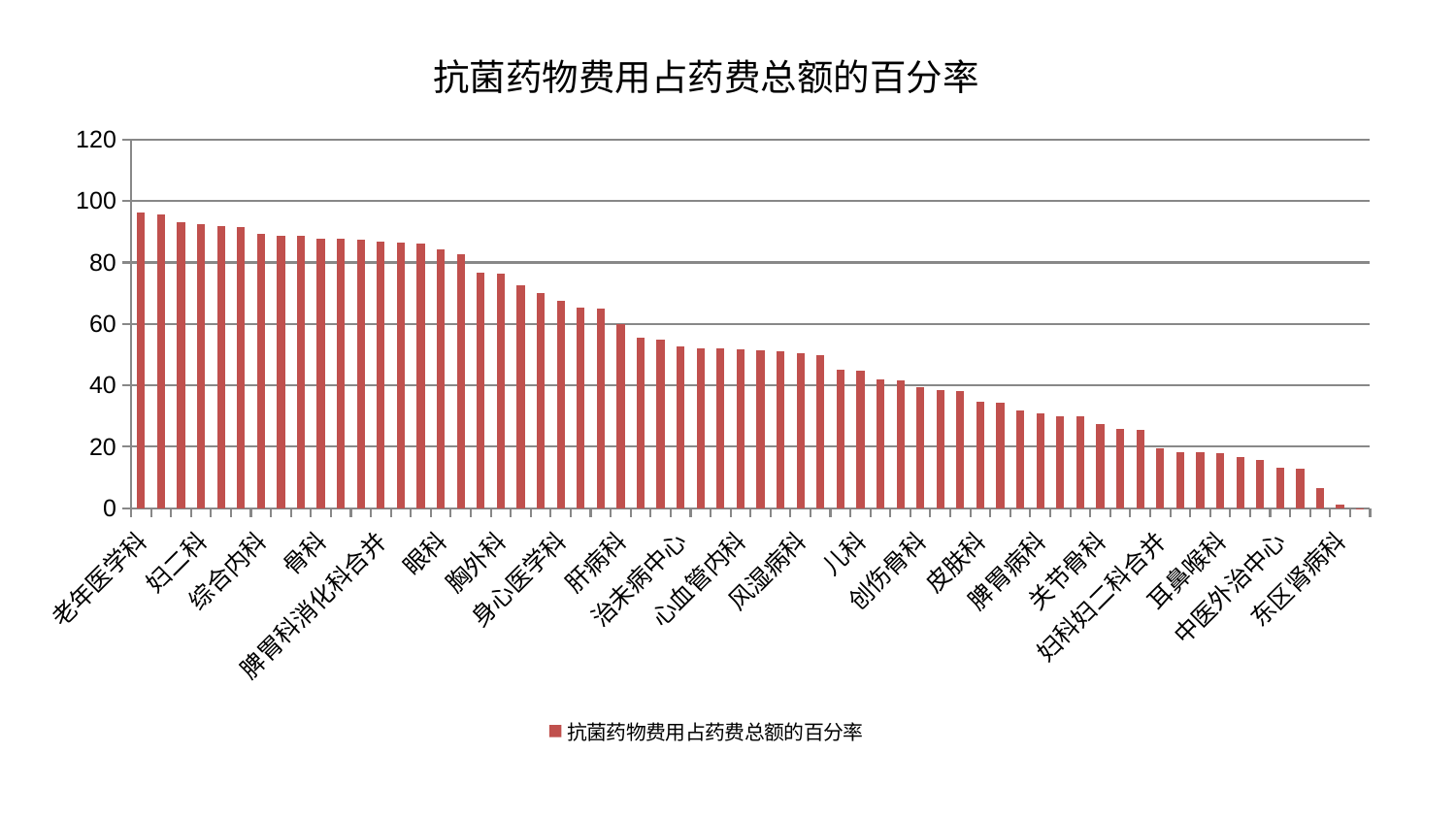

### Chart: 抗菌药物费用占药费总额的百分率

| Category | 抗菌药物费用占药费总额的百分率 |
|---|---|
| 老年医学科 | 96.42756315310972 |
| 肛肠科 | 95.49395316834452 |
| 神经内科 | 93.0320680979512 |
| 妇二科 | 92.40743999648026 |
| 脑病一科 | 91.75208687715077 |
| 推拿科 | 91.49422706406882 |
| 综合内科 | 89.45631165244545 |
| 口腔科 | 88.74462084893689 |
| 产科 | 88.59592186192822 |
| 骨科 | 87.88137826926878 |
| 血液科 | 87.85773972090158 |
| 脑病三科 | 87.47612508484409 |
| 脾胃科消化科合并 | 86.7764561793428 |
| 妇科 | 86.41335128004724 |
| 肿瘤内科 | 86.07044929895655 |
| 眼科 | 84.30419913184144 |
| 内分泌科 | 82.68802708751161 |
| 心病二科 | 76.75826939454684 |
| 胸外科 | 76.32130440274332 |
| 心病四科 | 72.58493656974272 |
| 男科 | 70.00523427657195 |
| 身心医学科 | 67.54542568556208 |
| 普通外科 | 65.19463600814588 |
| 肾病科 | 65.11081230915403 |
| 肝病科 | 59.84514585773213 |
| 呼吸内科 | 55.581046165100425 |
| 小儿骨科 | 54.79591231456236 |
| 治未病中心 | 52.83783650082914 |
| 肾脏内科 | 52.00696355673542 |
| 消化内科 | 51.99268460102036 |
| 心血管内科 | 51.60695560393902 |
| 西区重症医学科 | 51.311739813152066 |
| 微创骨科 | 51.05982567156815 |
| 风湿病科 | 50.45061718975592 |
| 心病一科 | 49.714940136623056 |
| 重症医学科 | 45.18570369694619 |
| 儿科 | 44.904608598147775 |
| 针灸科 | 42.04841913661228 |
| 泌尿外科 | 41.69511490059503 |
| 创伤骨科 | 39.32762493431734 |
| 神经外科 | 38.381716238843765 |
| 东区重症医学科 | 38.220717032248984 |
| 皮肤科 | 34.836537760589195 |
| 显微骨科 | 34.29676775694548 |
| 美容皮肤科 | 31.83938024636468 |
| 脾胃病科 | 30.85550828908239 |
| 小儿推拿科 | 30.083592455031205 |
| 心病三科 | 29.95904424590814 |
| 关节骨科 | 27.327592858527304 |
| 运动损伤骨科 | 25.742762056926626 |
| 康复科 | 25.447378751286355 |
| 妇科妇二科合并 | 19.58300676062361 |
| 脊柱骨科 | 18.297137242877515 |
| 中医经典科 | 18.267875419609283 |
| 耳鼻喉科 | 17.977764828870523 |
| 脑病二科 | 16.66627039675057 |
| 肝胆外科 | 15.801160712421725 |
| 中医外治中心 | 13.042780221415896 |
| 乳腺甲状腺外科 | 12.735308719673299 |
| 周围血管科 | 6.497220784525282 |
| 东区肾病科 | 1.097823233259887 |
| 医院 | 0.0389 |
36